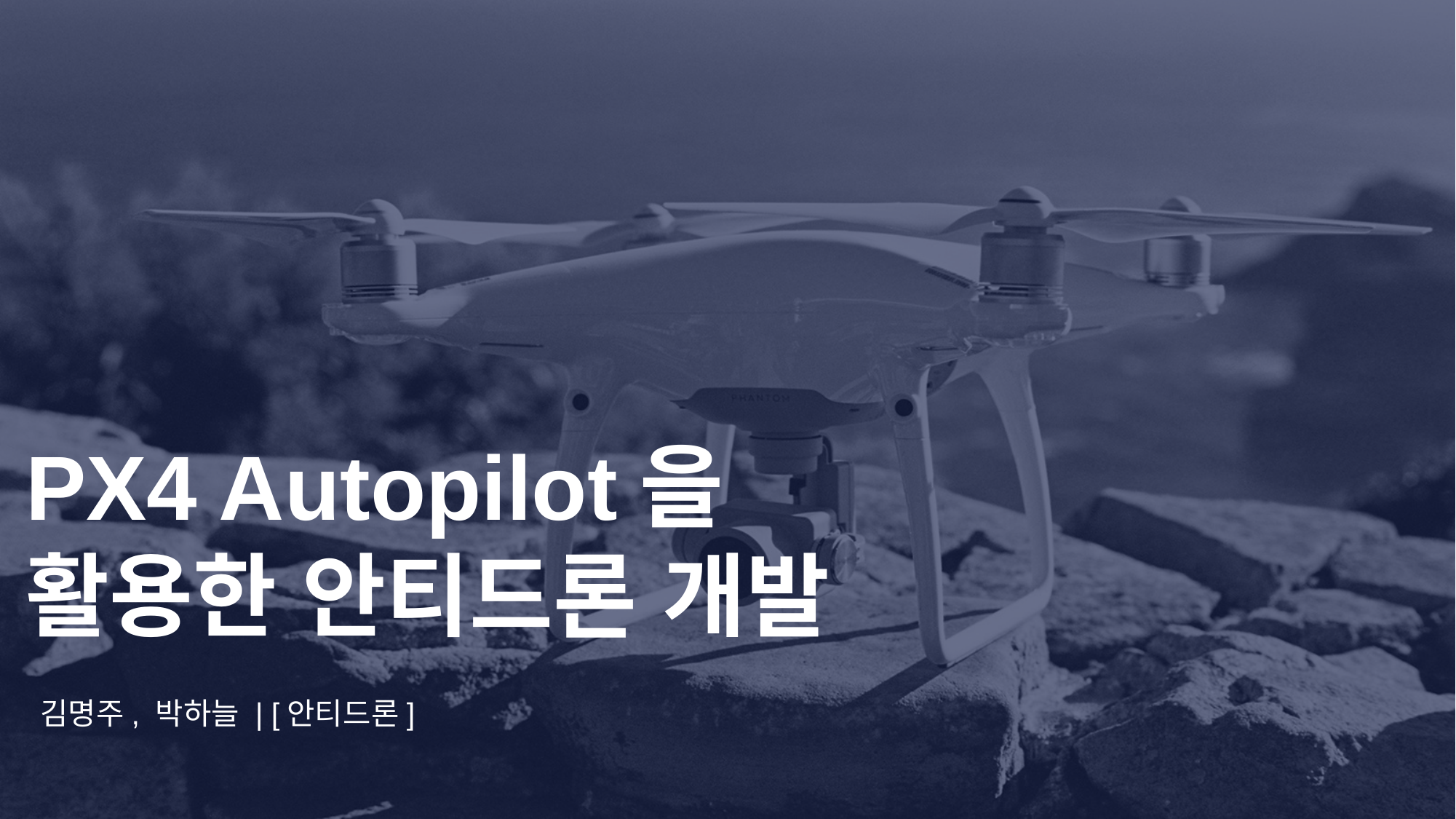

PX4 Autopilot을
활용한 안티드론 개발
김명주, 박하늘 | [안티드론]